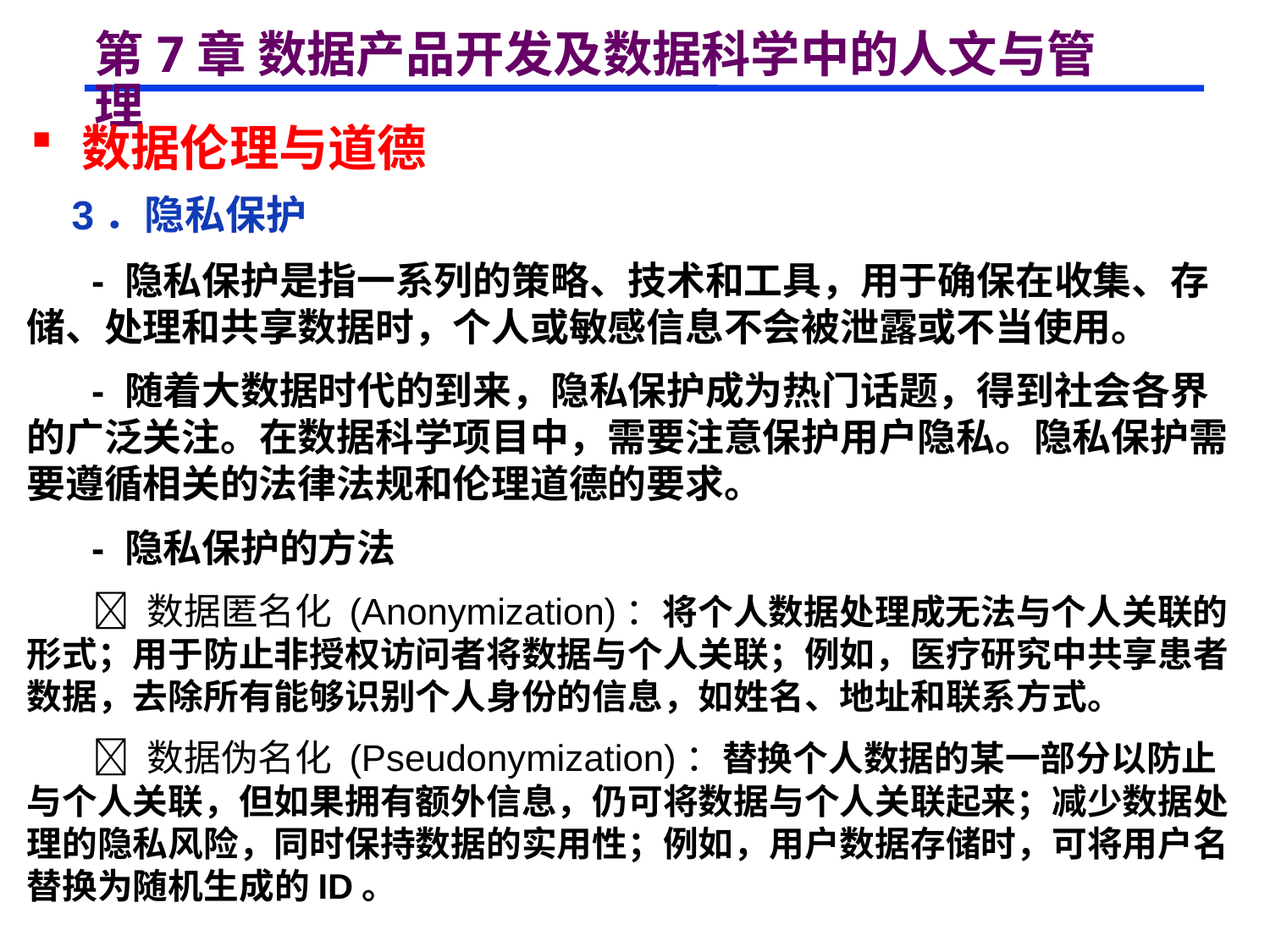

# 第7章 数据产品开发及数据科学中的人文与管理
 数据伦理与道德
    3．隐私保护
      - 隐私保护是指一系列的策略、技术和工具，用于确保在收集、存储、处理和共享数据时，个人或敏感信息不会被泄露或不当使用。
      - 随着大数据时代的到来，隐私保护成为热门话题，得到社会各界的广泛关注。在数据科学项目中，需要注意保护用户隐私。隐私保护需要遵循相关的法律法规和伦理道德的要求。
      - 隐私保护的方法
        • 数据匿名化 (Anonymization)：将个人数据处理成无法与个人关联的形式；用于防止非授权访问者将数据与个人关联；例如，医疗研究中共享患者数据，去除所有能够识别个人身份的信息，如姓名、地址和联系方式。
        • 数据伪名化 (Pseudonymization)：替换个人数据的某一部分以防止与个人关联，但如果拥有额外信息，仍可将数据与个人关联起来；减少数据处理的隐私风险，同时保持数据的实用性；例如，用户数据存储时，可将用户名替换为随机生成的ID。